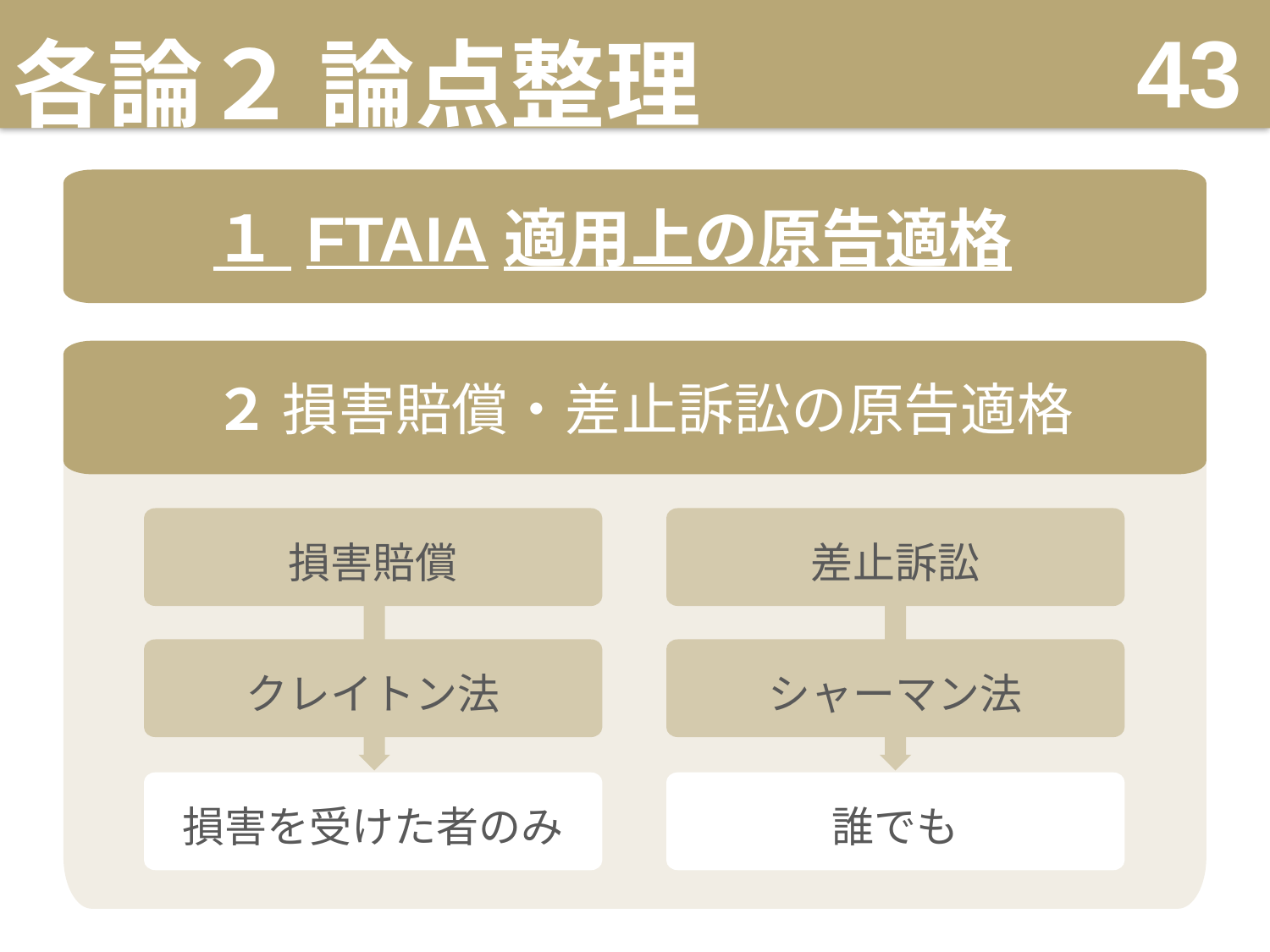

# 各論２ 論点整理
43
１ FTAIA適用上の原告適格
２ 損害賠償・差止訴訟の原告適格

損害賠償
差止訴訟
クレイトン法
シャーマン法

損害を受けた者のみ
誰でも